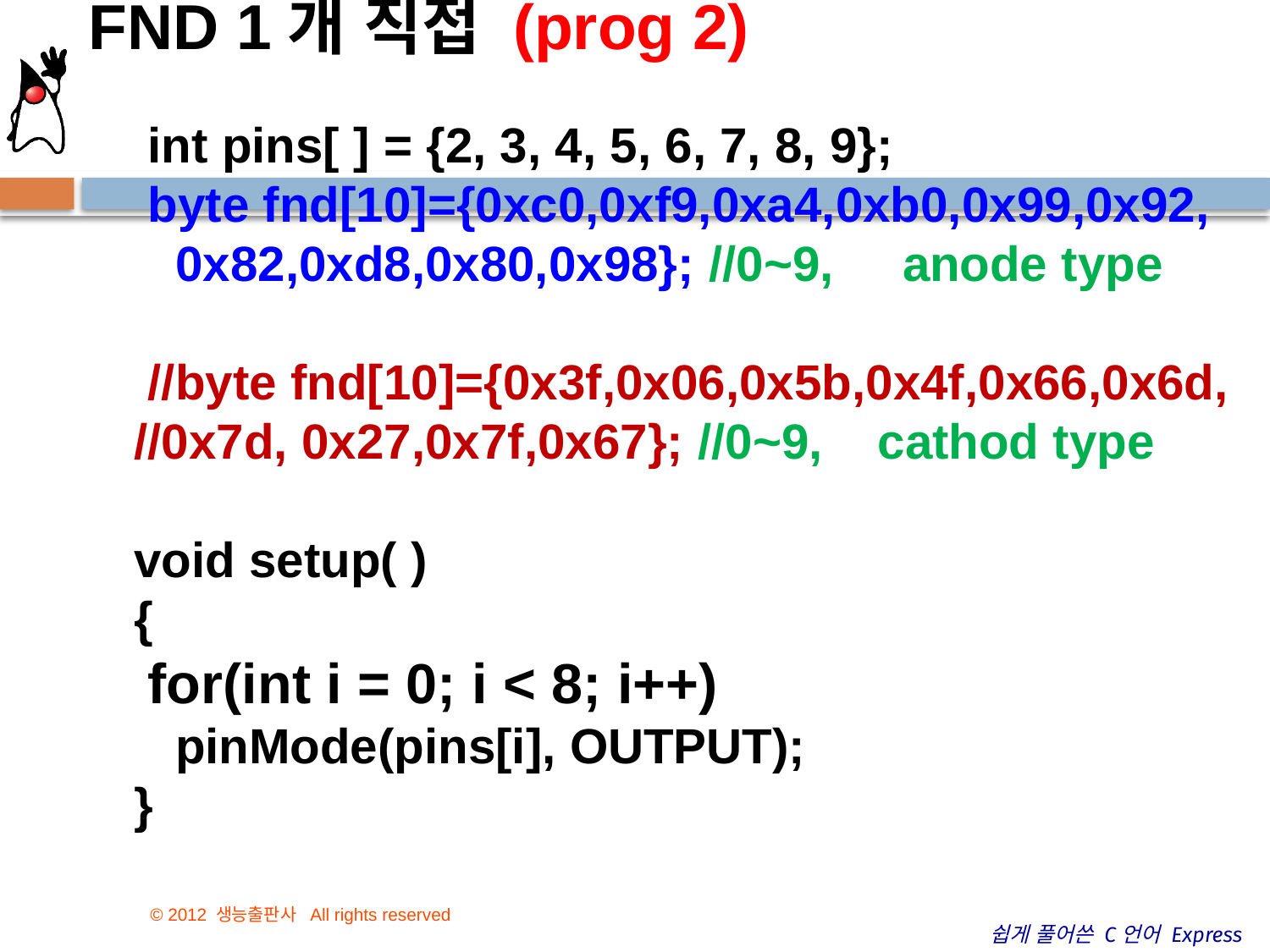

FND 1개 직접 (prog 2)

 int pins[ ] = {2, 3, 4, 5, 6, 7, 8, 9};
 byte fnd[10]={0xc0,0xf9,0xa4,0xb0,0x99,0x92,
   0x82,0xd8,0x80,0x98}; //0~9,     anode type

 //byte fnd[10]={0x3f,0x06,0x5b,0x4f,0x66,0x6d,
//0x7d, 0x27,0x7f,0x67}; //0~9,    cathod type

void setup( )
{
 for(int i = 0; i < 8; i++)
   pinMode(pins[i], OUTPUT);
}